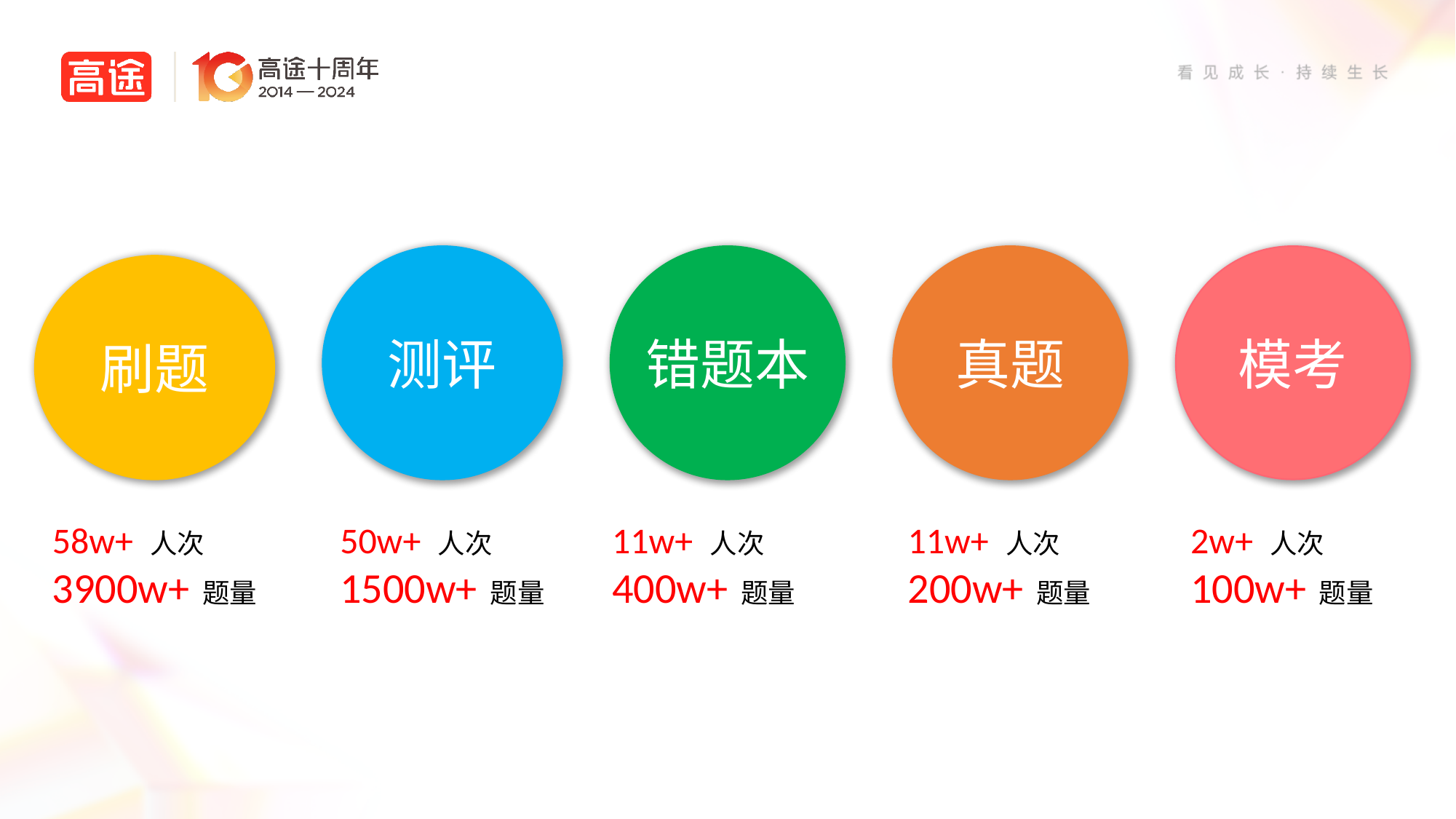

测评
错题本
真题
模考
刷题
58w+ 人次
3900w+ 题量
50w+ 人次
1500w+ 题量
11w+ 人次
400w+ 题量
11w+ 人次
200w+ 题量
2w+ 人次
100w+ 题量